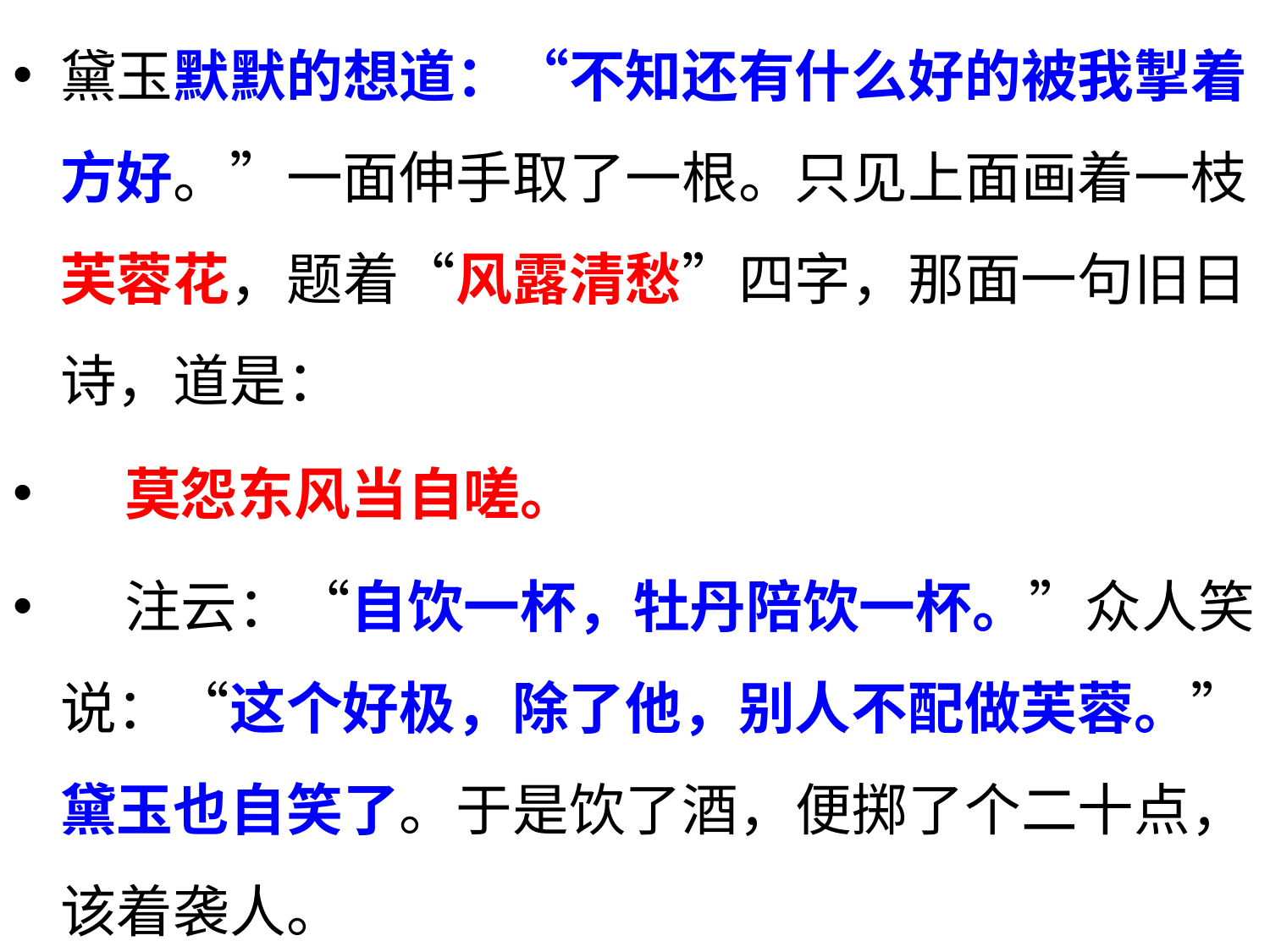

黛玉默默的想道：“不知还有什么好的被我掣着方好。”一面伸手取了一根。只见上面画着一枝芙蓉花，题着“风露清愁”四字，那面一句旧日诗，道是：
    莫怨东风当自嗟。
    注云：“自饮一杯，牡丹陪饮一杯。”众人笑说：“这个好极，除了他，别人不配做芙蓉。”黛玉也自笑了。于是饮了酒，便掷了个二十点，该着袭人。